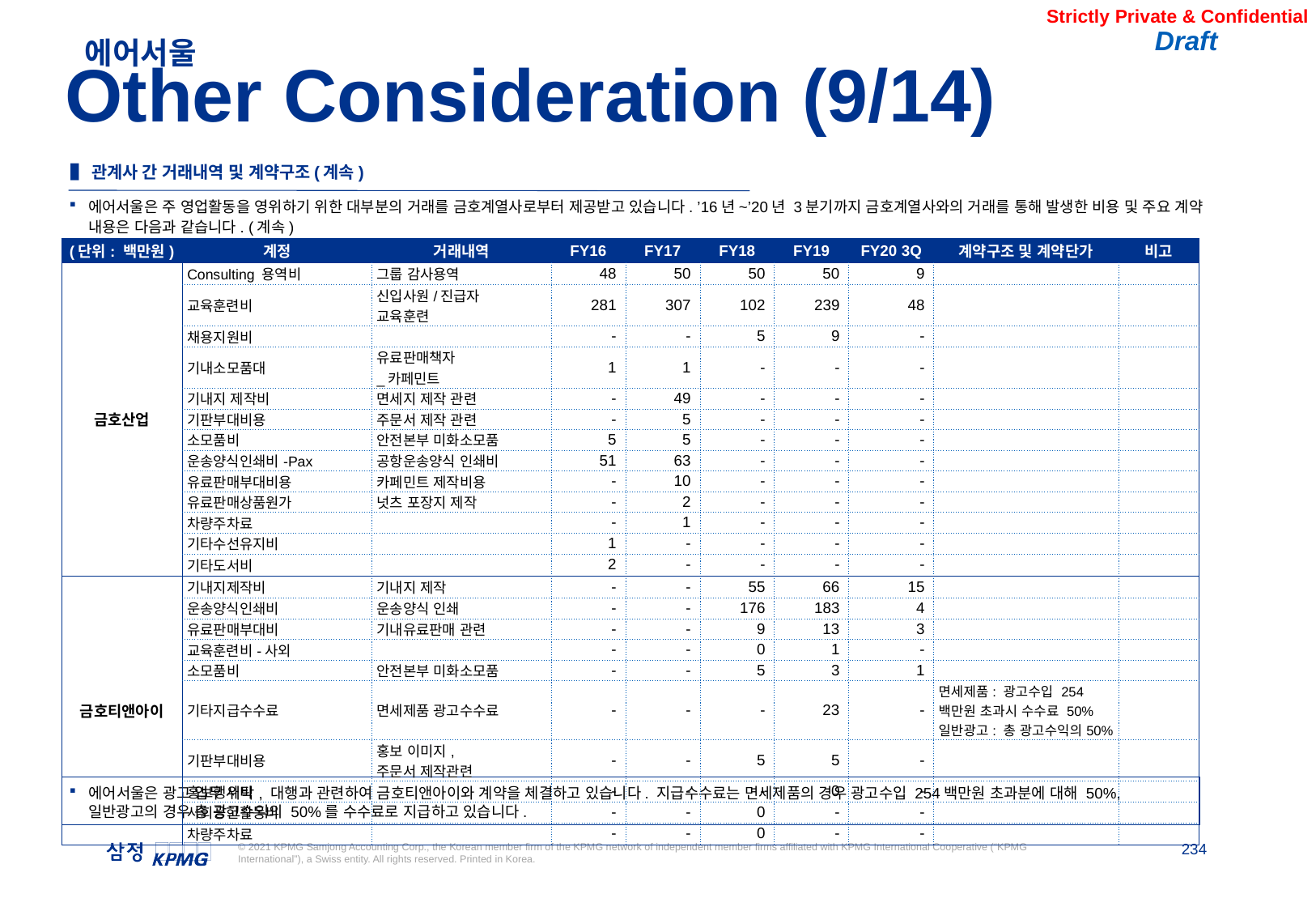

에어서울
Other Consideration (9/14)
▌관계사 간 거래내역 및 계약구조(계속)

에어서울은 주 영업활동을 영위하기 위한 대부분의 거래를 금호계열사로부터 제공받고 있습니다. ’16년~’20년 3분기까지 금호계열사와의 거래를 통해 발생한 비용 및 주요 계약 내용은 다음과 같습니다. (계속)
| (단위: 백만원) | 계정 | 거래내역 | FY16 | FY17 | FY18 | FY19 | FY20 3Q | 계약구조 및 계약단가 | 비고 |
| --- | --- | --- | --- | --- | --- | --- | --- | --- | --- |
| 금호산업 | Consulting 용역비 | 그룹 감사용역 | 48 | 50 | 50 | 50 | 9 |  |  |
|  | 교육훈련비 | 신입사원/진급자 교육훈련 | 281 | 307 | 102 | 239 | 48 |  |  |
|  | 채용지원비 |  | - | - | 5 | 9 | - |  |  |
|  | 기내소모품대 | 유료판매책자 \_카페민트 | 1 | 1 | - | - | - |  |  |
|  | 기내지 제작비 | 면세지 제작 관련 | - | 49 | - | - | - |  |  |
|  | 기판부대비용 | 주문서 제작 관련 | - | 5 | - | - | - |  |  |
|  | 소모품비 | 안전본부 미화소모품 | 5 | 5 | - | - | - |  |  |
|  | 운송양식인쇄비-Pax | 공항운송양식 인쇄비 | 51 | 63 | - | - | - |  |  |
|  | 유료판매부대비용 | 카페민트 제작비용 | - | 10 | - | - | - |  |  |
|  | 유료판매상품원가 | 넛츠 포장지 제작 | - | 2 | - | - | - |  |  |
|  | 차량주차료 |  | - | 1 | - | - | - |  |  |
|  | 기타수선유지비 |  | 1 | - | - | - | - |  |  |
|  | 기타도서비 |  | 2 | - | - | - | - |  |  |
| 금호티앤아이 | 기내지제작비 | 기내지 제작 | - | - | 55 | 66 | 15 |  |  |
|  | 운송양식인쇄비 | 운송양식 인쇄 | - | - | 176 | 183 | 4 |  |  |
|  | 유료판매부대비 | 기내유료판매 관련 | - | - | 9 | 13 | 3 |  |  |
|  | 교육훈련비-사외 |  | - | - | 0 | 1 | - |  |  |
|  | 소모품비 | 안전본부 미화소모품 | - | - | 5 | 3 | 1 |  |  |
|  | 기타지급수수료 | 면세제품 광고수수료 | - | - | - | 23 | - | 면세제품: 광고수입 254백만원 초과시 수수료 50% 일반광고: 총 광고수익의50% |  |
|  | 기판부대비용 | 홍보 이미지, 주문서 제작관련 | - | - | 5 | 5 | - |  |  |
|  | 홍보행사비 |  | - | - | - | 0 | - |  |  |
|  | 사회공헌활동비 |  | - | - | 0 | - | - |  |  |
|  | 차량주차료 |  | - | - | 0 | - | - |  |  |
에어서울은 광고 업무 위탁, 대행과 관련하여 금호티앤아이와 계약을 체결하고 있습니다. 지급수수료는 면세제품의 경우 광고수입 254백만원 초과분에 대해 50%, 일반광고의 경우 총 광고수익의 50%를 수수료로 지급하고 있습니다.